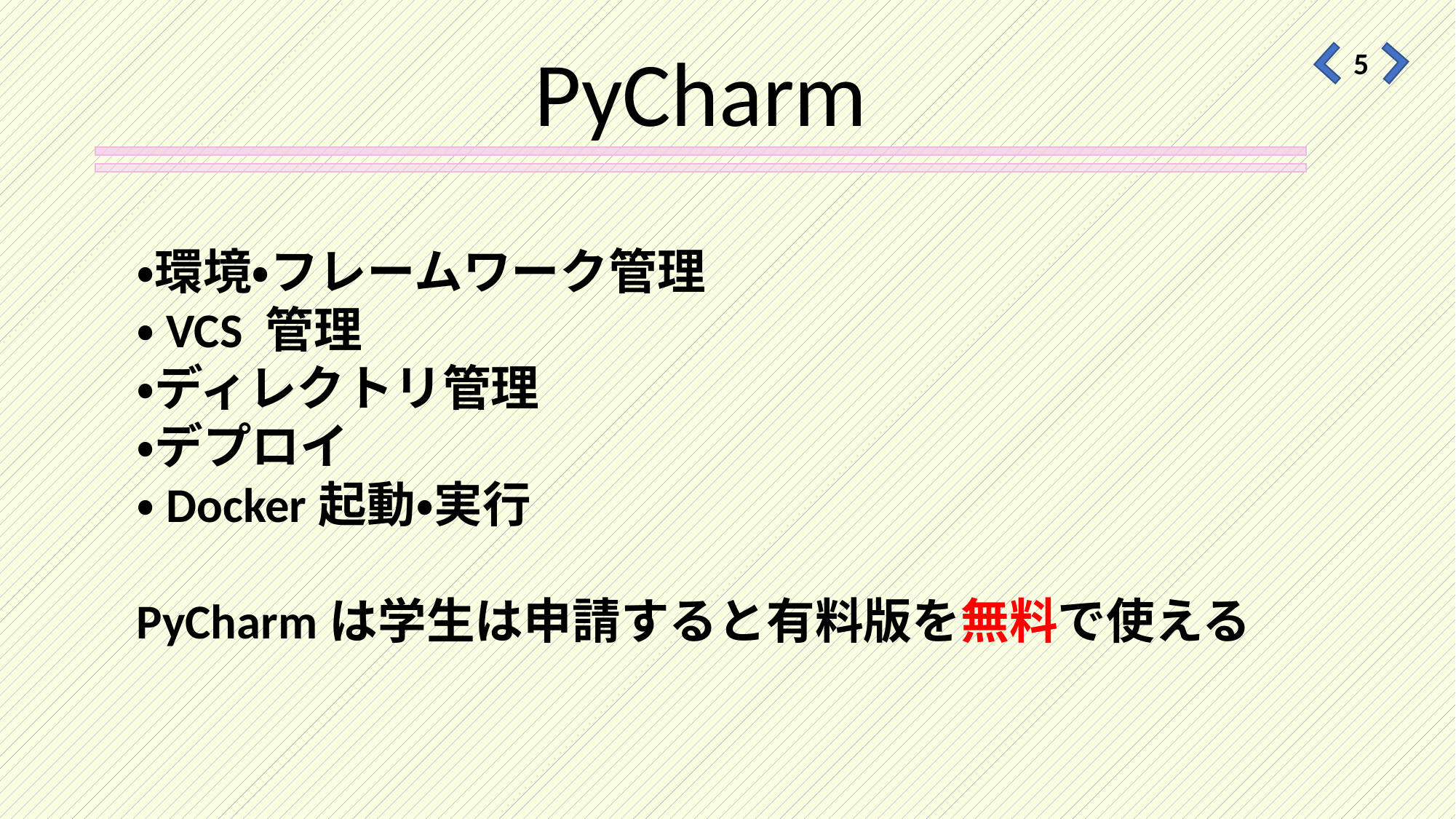

# PyCharm
5

・環境・フレームワーク管理
・VCS 管理
・ディレクトリ管理
・デプロイ
・Docker起動・実行

PyCharmは学生は申請すると有料版を無料で使える